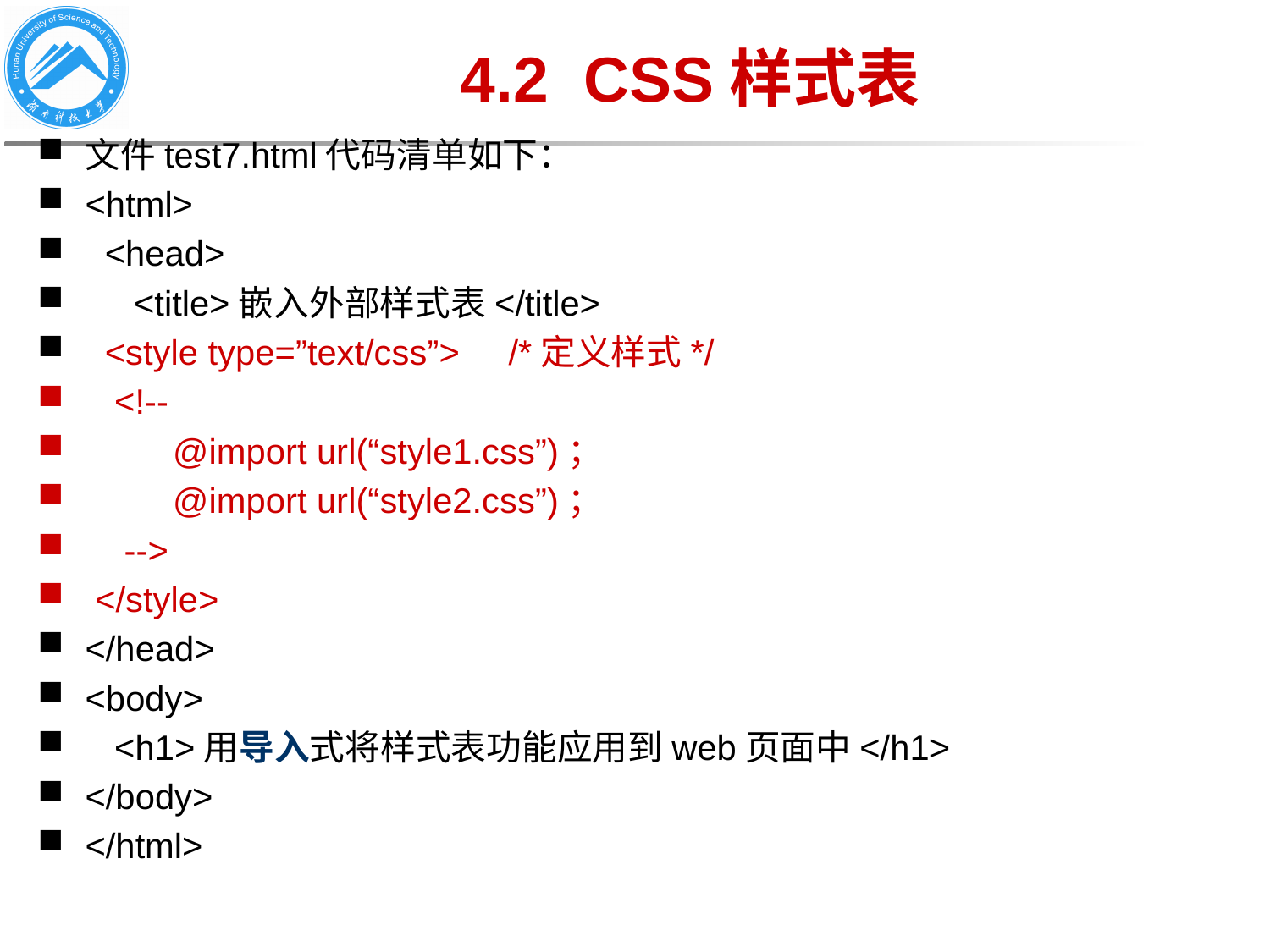

# 4.2  CSS样式表
文件test7.html代码清单如下：
<html>
  <head>
     <title>嵌入外部样式表</title>
  <style type=”text/css”>     /*定义样式*/
   <!--
         @import url(“style1.css”)；
         @import url(“style2.css”)；
    -->
 </style>
</head>
<body>
   <h1>用导入式将样式表功能应用到web页面中</h1>
</body>
</html>